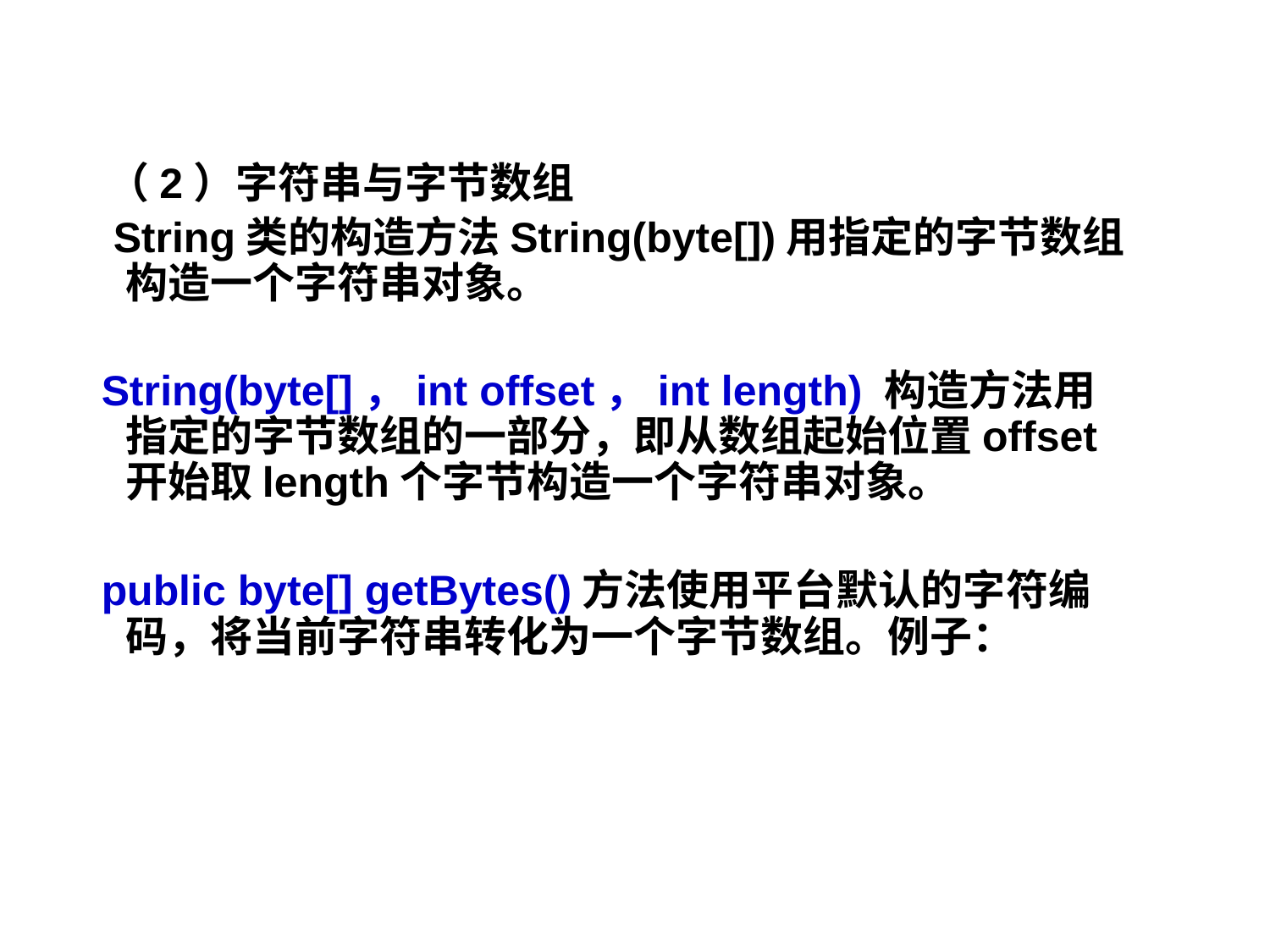

（2）字符串与字节数组
   String类的构造方法String(byte[])用指定的字节数组构造一个字符串对象。

  String(byte[]，int offset，int length) 构造方法用指定的字节数组的一部分，即从数组起始位置offset开始取length个字节构造一个字符串对象。

  public byte[] getBytes()方法使用平台默认的字符编码，将当前字符串转化为一个字节数组。例子：